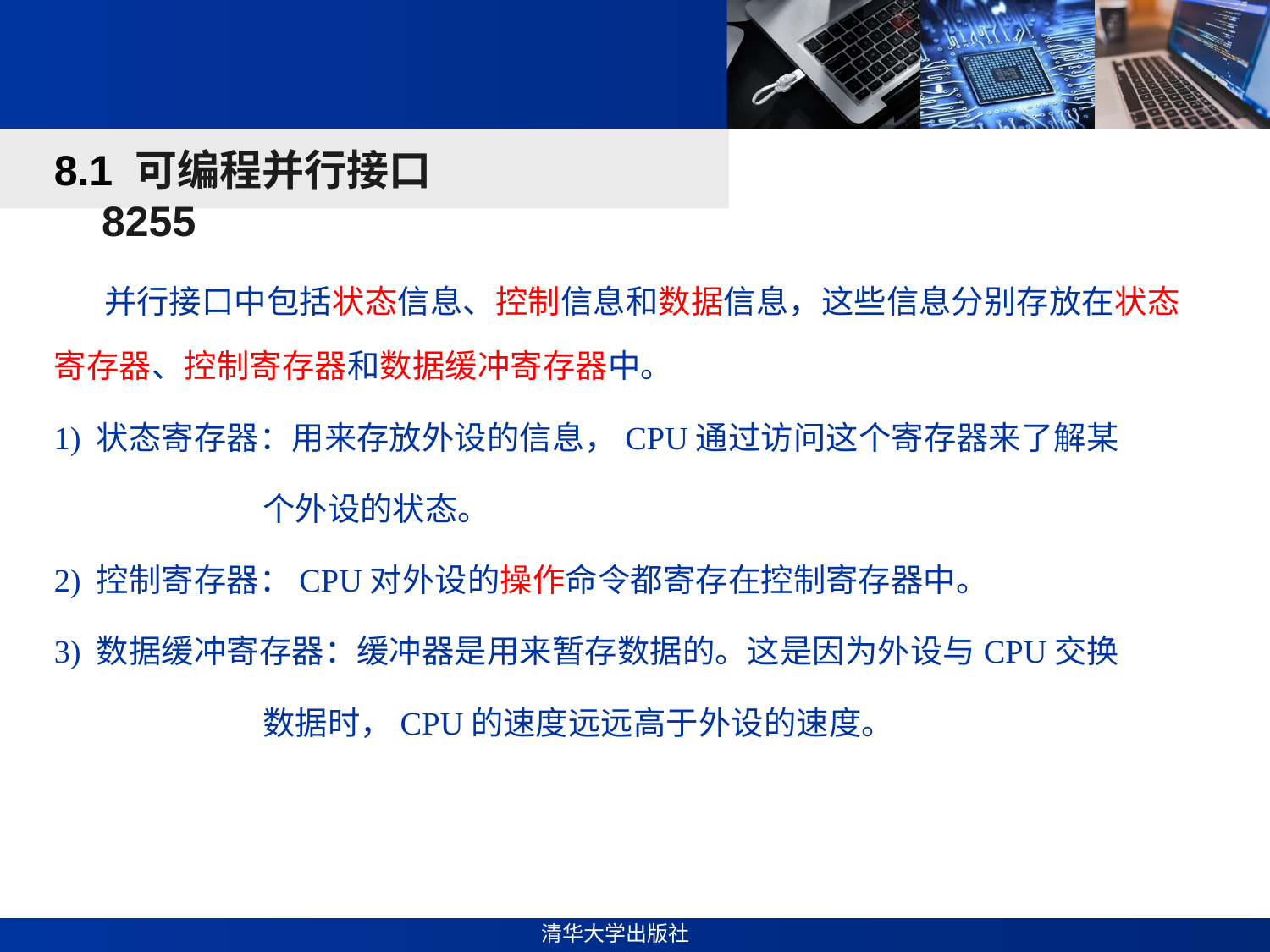

#
8.1 可编程并行接口8255
      并行接口中包括状态信息、控制信息和数据信息，这些信息分别存放在状态寄存器、控制寄存器和数据缓冲寄存器中。
1) 状态寄存器：用来存放外设的信息，CPU通过访问这个寄存器来了解某
                            个外设的状态。
2) 控制寄存器：CPU对外设的操作命令都寄存在控制寄存器中。
3) 数据缓冲寄存器：缓冲器是用来暂存数据的。这是因为外设与CPU交换
                            数据时，CPU的速度远远高于外设的速度。